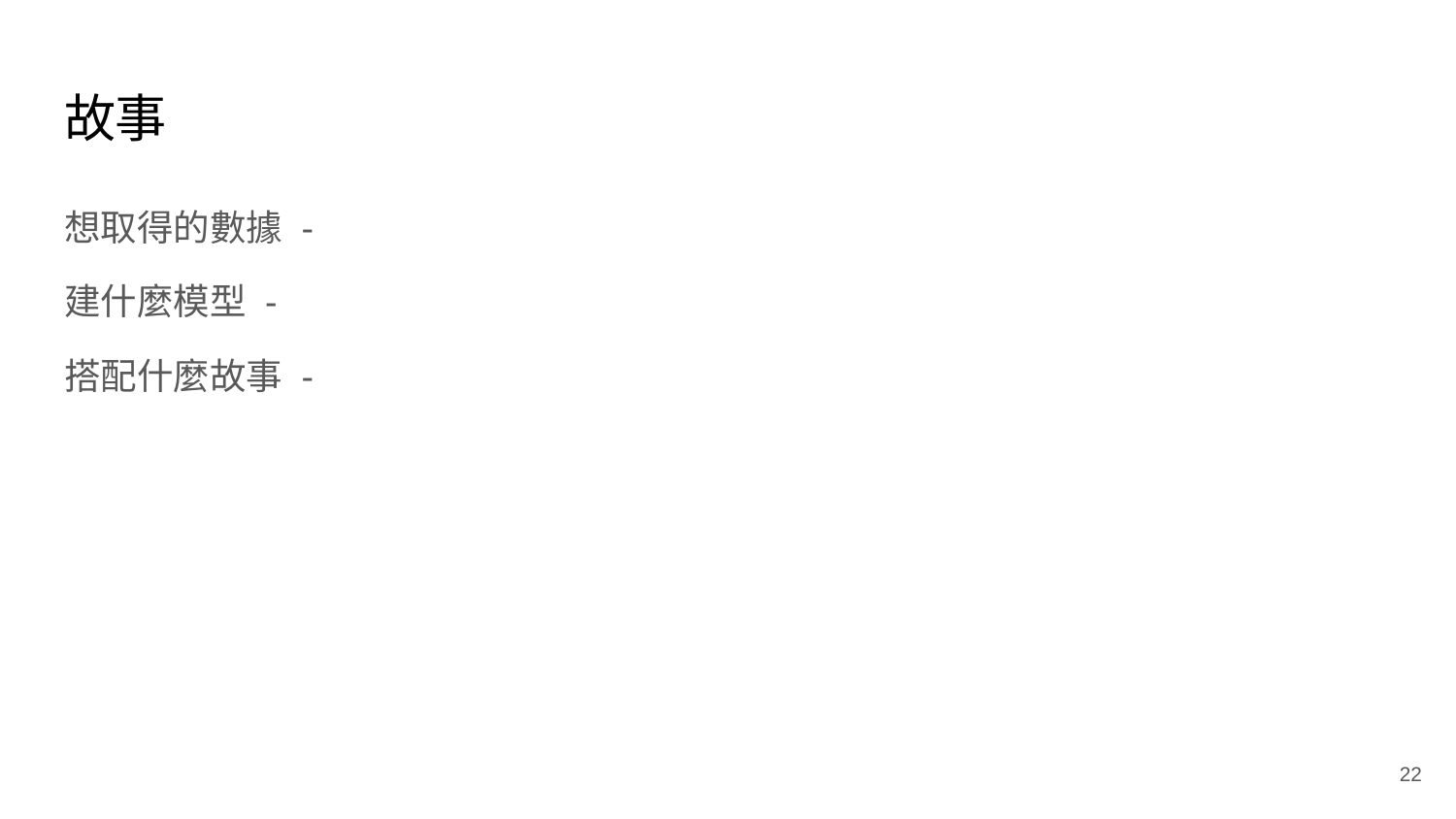

# 故事
想取得的數據 -
建什麼模型 -
搭配什麼故事 -
22